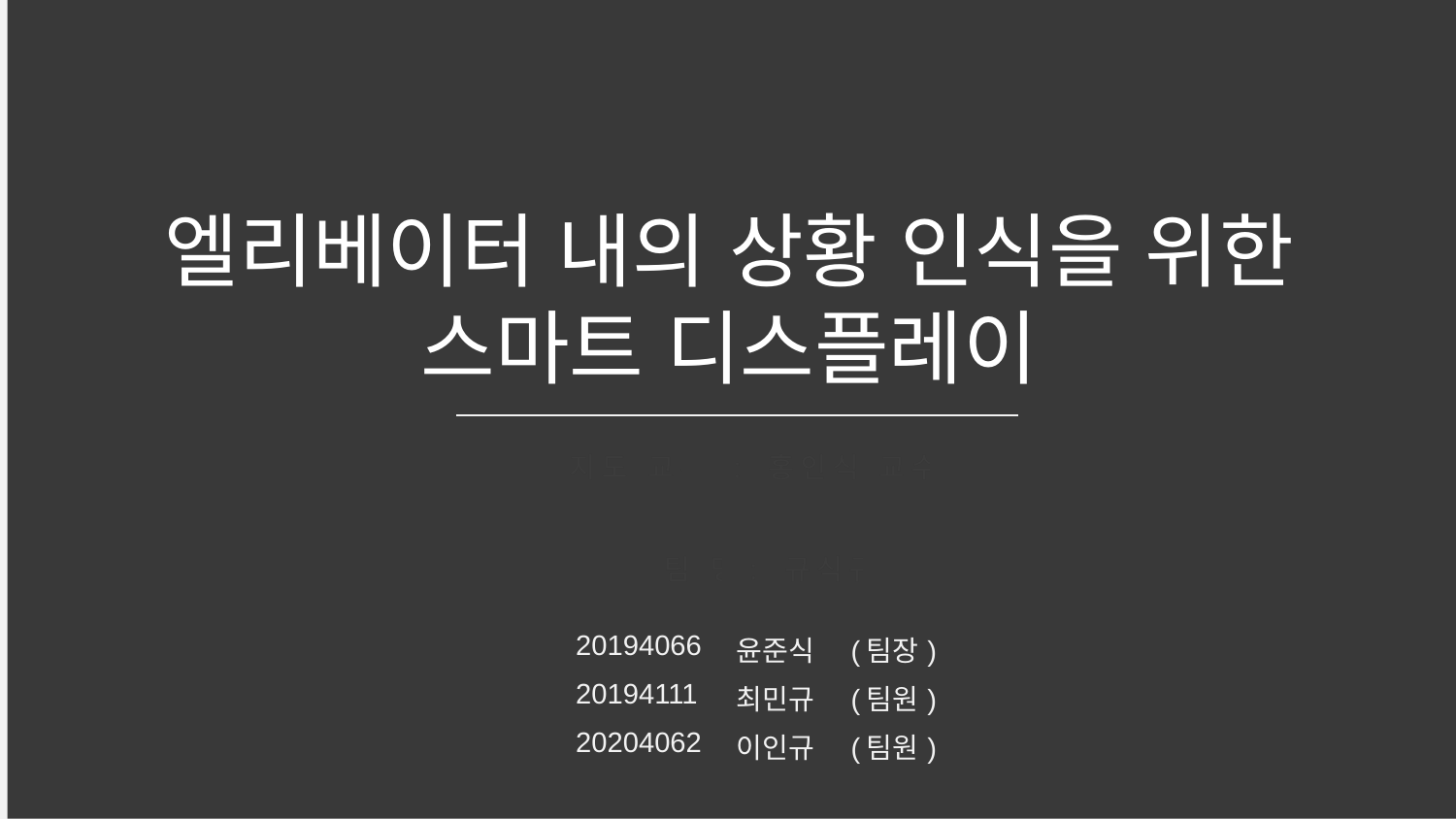

엘리베이터 내의 상황 인식을 위한
스마트 디스플레이
지도 교수 : 홍인식 교수님

팀 명: 규식규
| 20194066 | 윤준식 | (팀장) |
| --- | --- | --- |
| 20194111 | 최민규 | (팀원) |
| 20204062 | 이인규 | (팀원) |